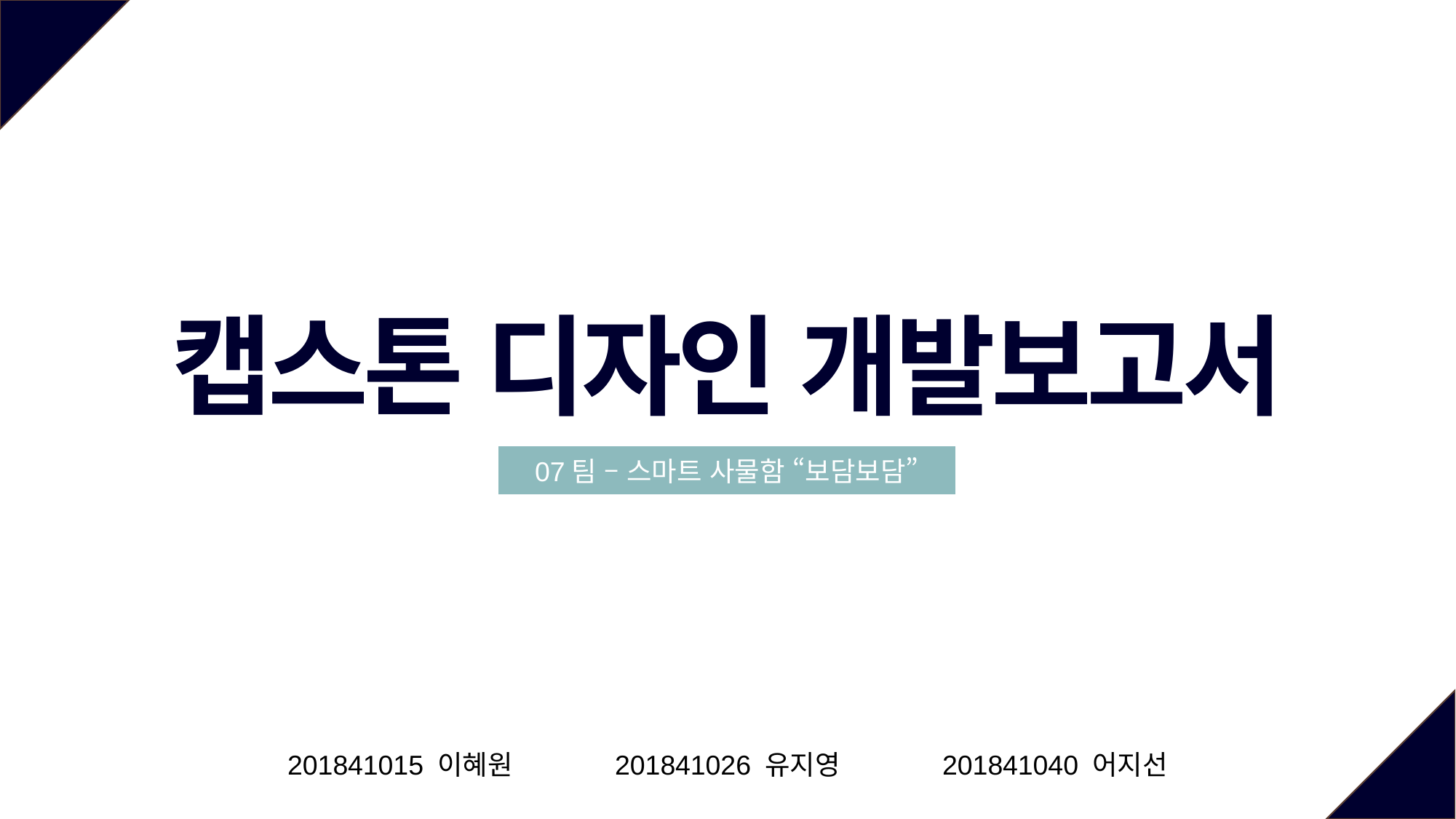

캡스톤 디자인 개발보고서
07팀 – 스마트 사물함 “보담보담”
201841015 이혜원	201841026 유지영	201841040 어지선